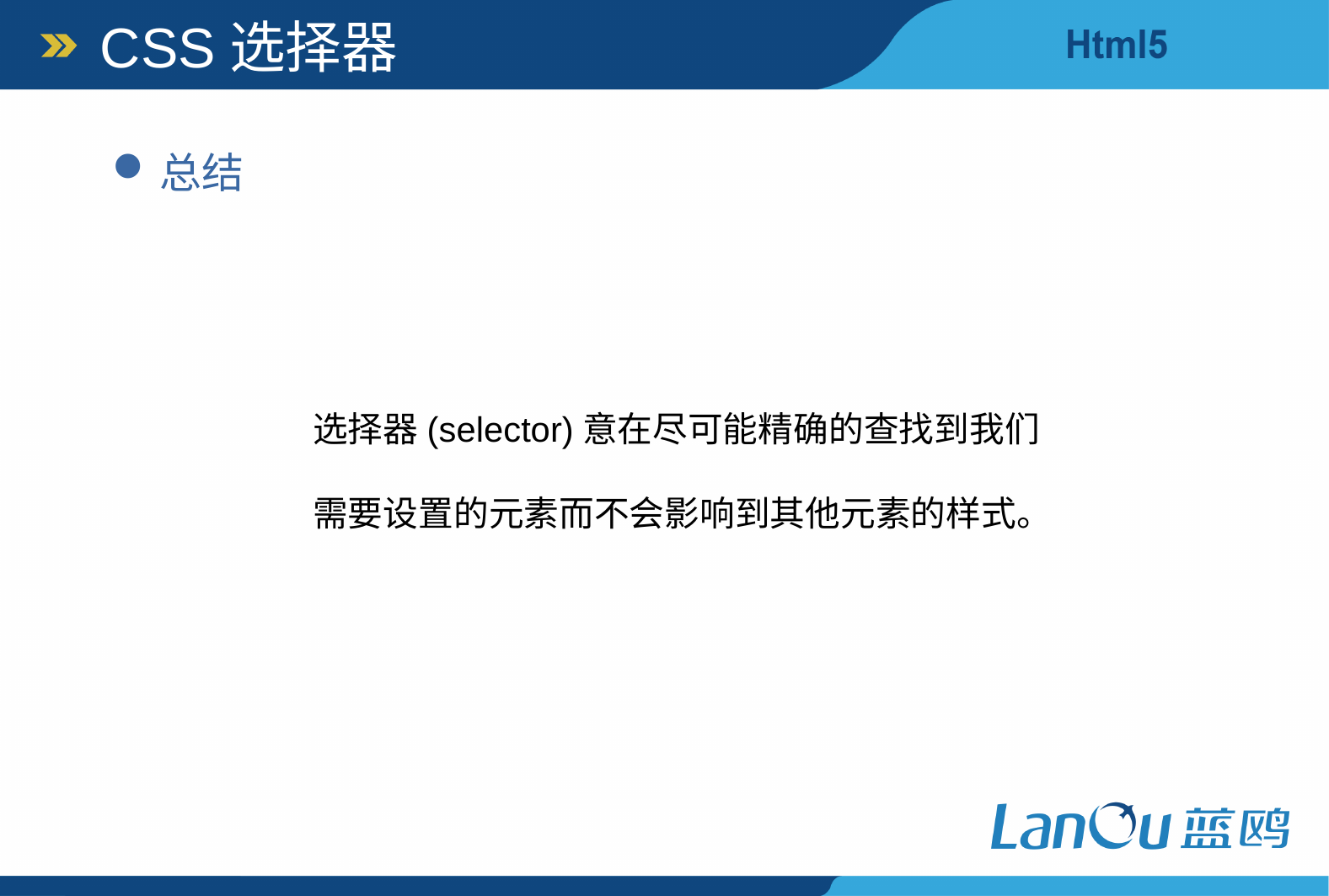

CSS选择器
总结
选择器(selector)意在尽可能精确的查找到我们

需要设置的元素而不会影响到其他元素的样式。